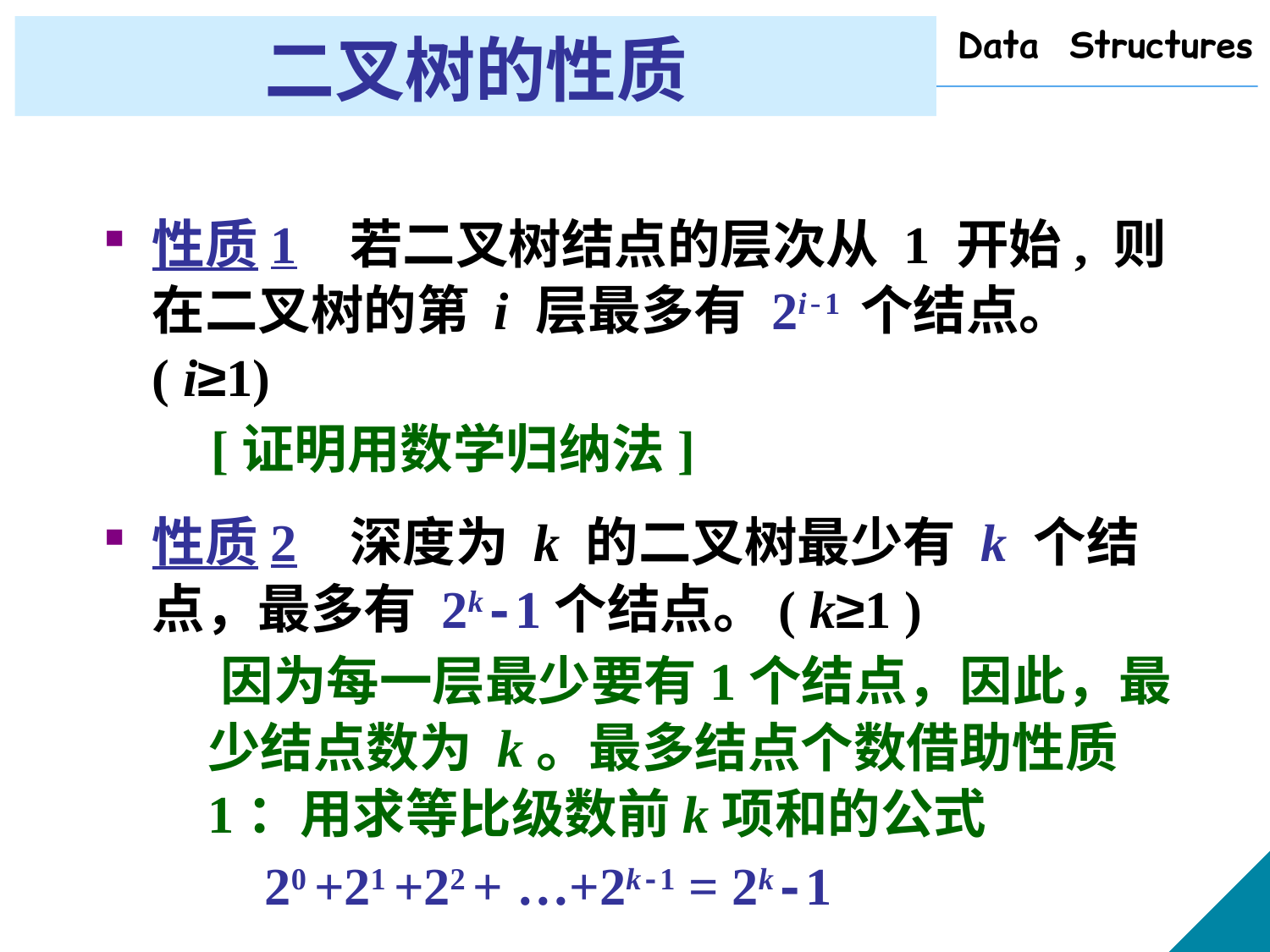

# 二叉树的性质
性质1   若二叉树结点的层次从 1 开始, 则在二叉树的第 i 层最多有 2i-1 个结点。( i≥1)
        [证明用数学归纳法]

性质2   深度为 k 的二叉树最少有 k 个结点，最多有 2k-1个结点。( k≥1 )
    因为每一层最少要有1个结点，因此，最少结点数为 k。最多结点个数借助性质1：用求等比级数前k项和的公式
            20 +21 +22 + …+2k-1 = 2k-1